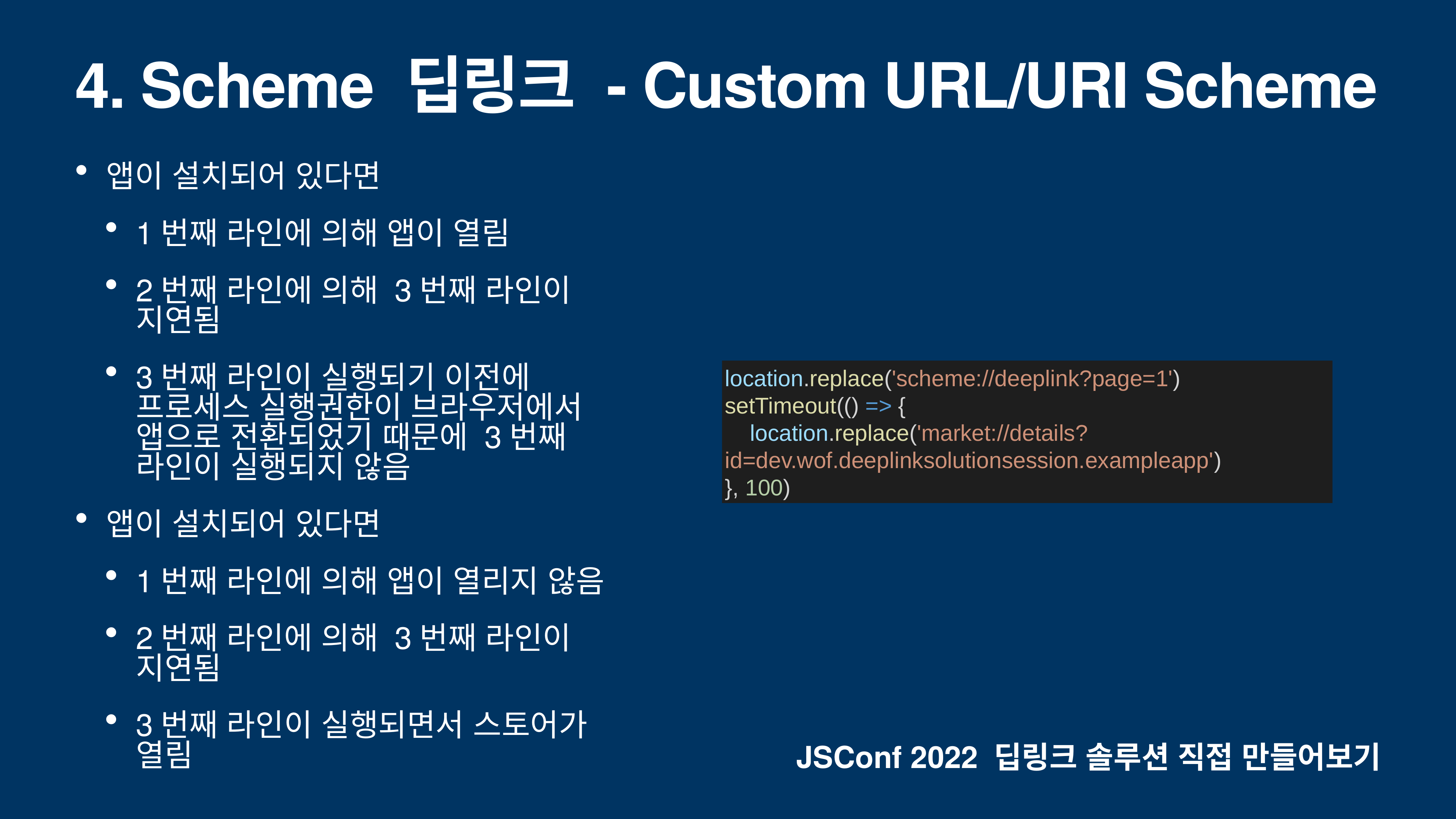

# 4. Scheme 딥링크 - Custom URL/URI Scheme
앱이 설치되어 있다면
1번째 라인에 의해 앱이 열림
2번째 라인에 의해 3번째 라인이 지연됨
3번째 라인이 실행되기 이전에 프로세스 실행권한이 브라우저에서 앱으로 전환되었기 때문에 3번째 라인이 실행되지 않음
앱이 설치되어 있다면
1번째 라인에 의해 앱이 열리지 않음
2번째 라인에 의해 3번째 라인이 지연됨
3번째 라인이 실행되면서 스토어가 열림
location.replace('scheme://deeplink?page=1')
setTimeout(() => {
    location.replace('market://details?id=dev.wof.deeplinksolutionsession.exampleapp')
}, 100)
JSConf 2022 딥링크 솔루션 직접 만들어보기